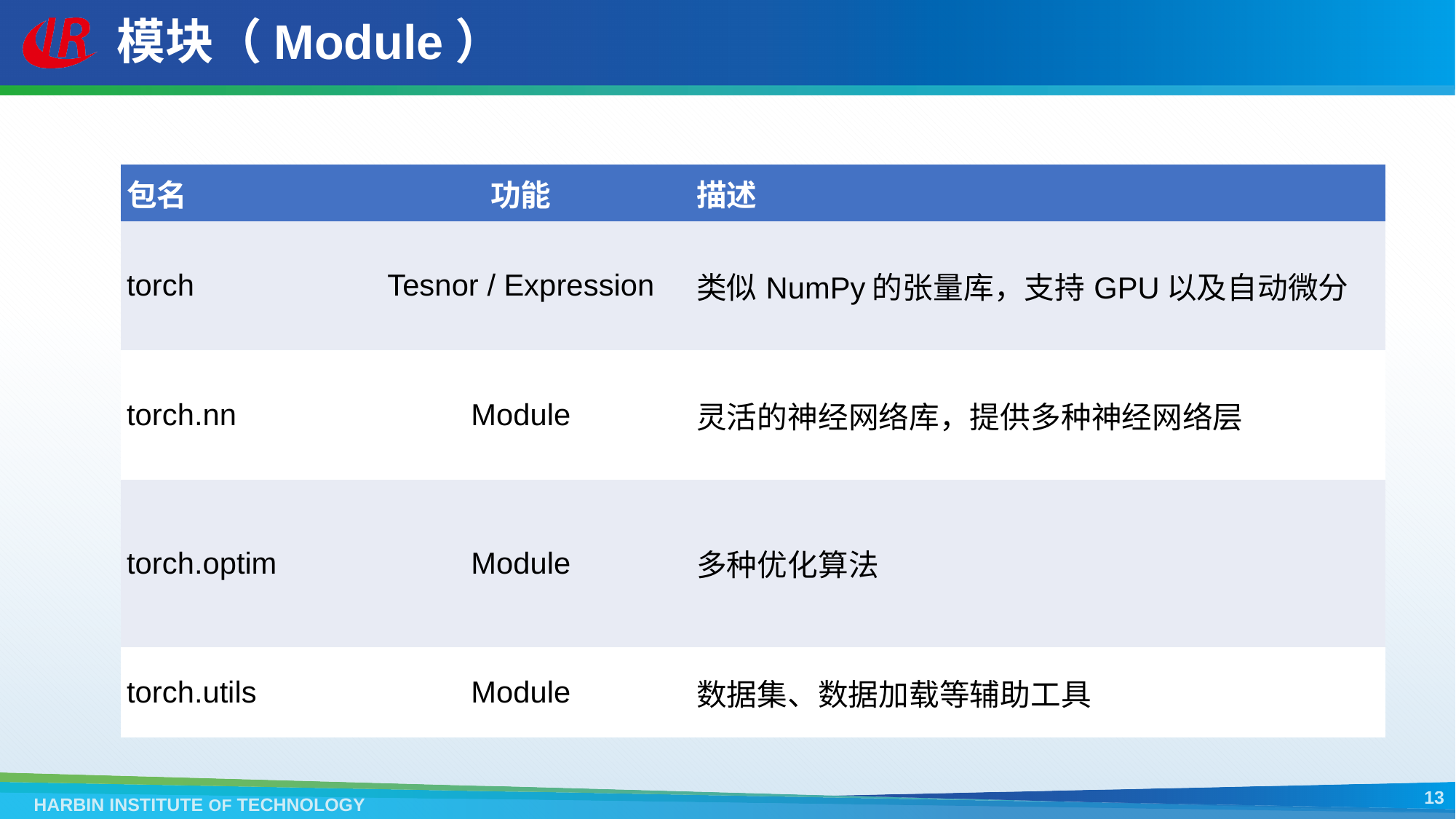

# 模块（Module）
| 包名 | 功能 | 描述 |
| --- | --- | --- |
| torch | Tesnor / Expression | 类似NumPy的张量库，支持GPU以及自动微分 |
| torch.nn | Module | 灵活的神经网络库，提供多种神经网络层 |
| torch.optim | Module | 多种优化算法 |
| torch.utils | Module | 数据集、数据加载等辅助工具 |
13
HARBIN INSTITUTE OF TECHNOLOGY